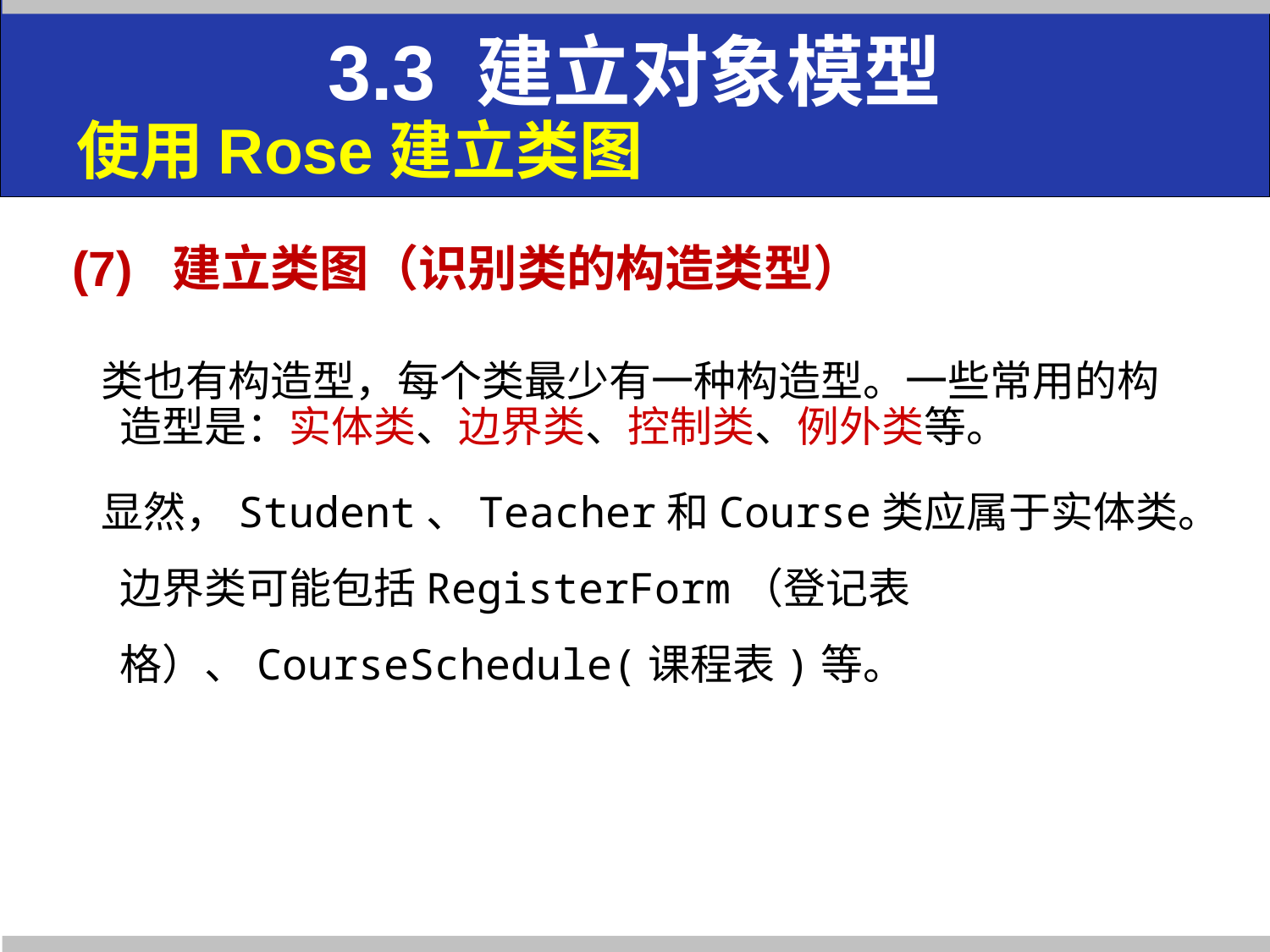

3.3 建立对象模型
# 使用Rose建立类图
(7)  建立类图（识别类的构造类型）

  类也有构造型，每个类最少有一种构造型。一些常用的构造型是：实体类、边界类、控制类、例外类等。
  显然，Student、Teacher和Course类应属于实体类。边界类可能包括RegisterForm（登记表格）、CourseSchedule(课程表)等。

200